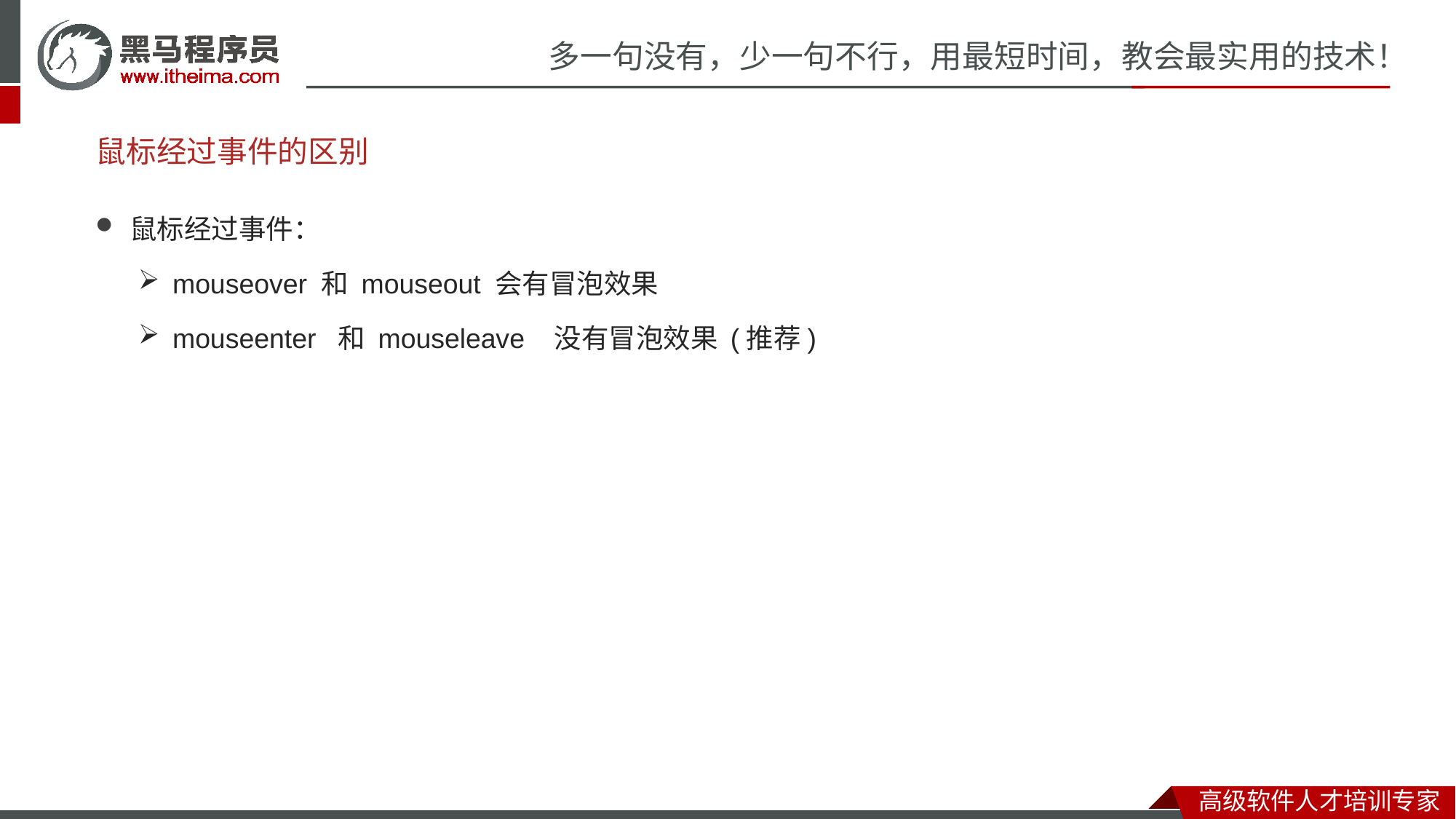

# 鼠标经过事件的区别
鼠标经过事件：
mouseover 和 mouseout 会有冒泡效果
mouseenter  和 mouseleave   没有冒泡效果 (推荐)